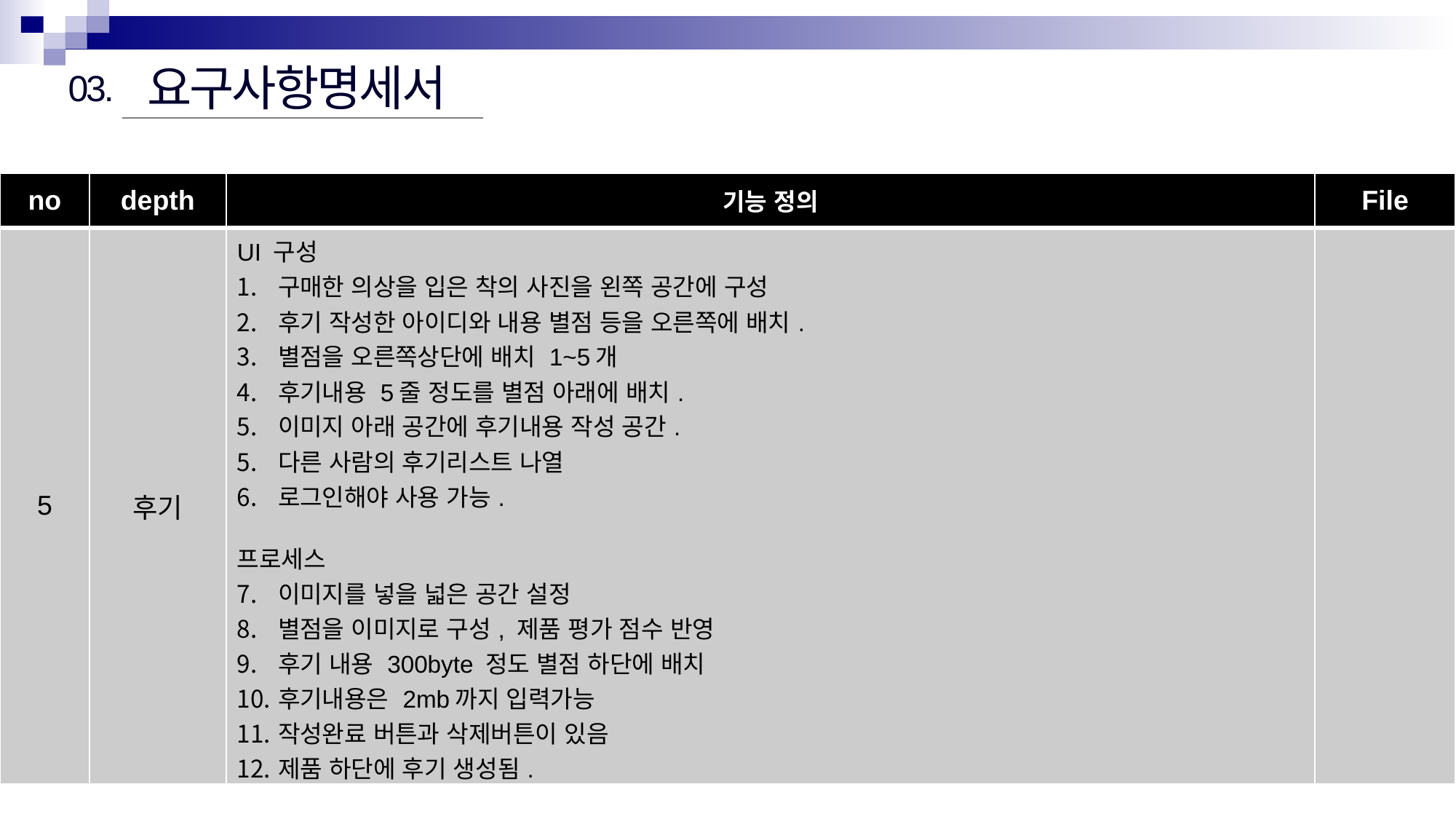

요구사항명세서
03.
| no | depth | 기능 정의 | File |
| --- | --- | --- | --- |
| 5 | 후기 | UI 구성 구매한 의상을 입은 착의 사진을 왼쪽 공간에 구성 후기 작성한 아이디와 내용 별점 등을 오른쪽에 배치. 별점을 오른쪽상단에 배치 1~5개 후기내용 5줄 정도를 별점 아래에 배치. 이미지 아래 공간에 후기내용 작성 공간. 다른 사람의 후기리스트 나열 로그인해야 사용 가능. 프로세스 이미지를 넣을 넓은 공간 설정 별점을 이미지로 구성, 제품 평가 점수 반영 후기 내용 300byte 정도 별점 하단에 배치 후기내용은 2mb까지 입력가능 작성완료 버튼과 삭제버튼이 있음 제품 하단에 후기 생성됨. |  |